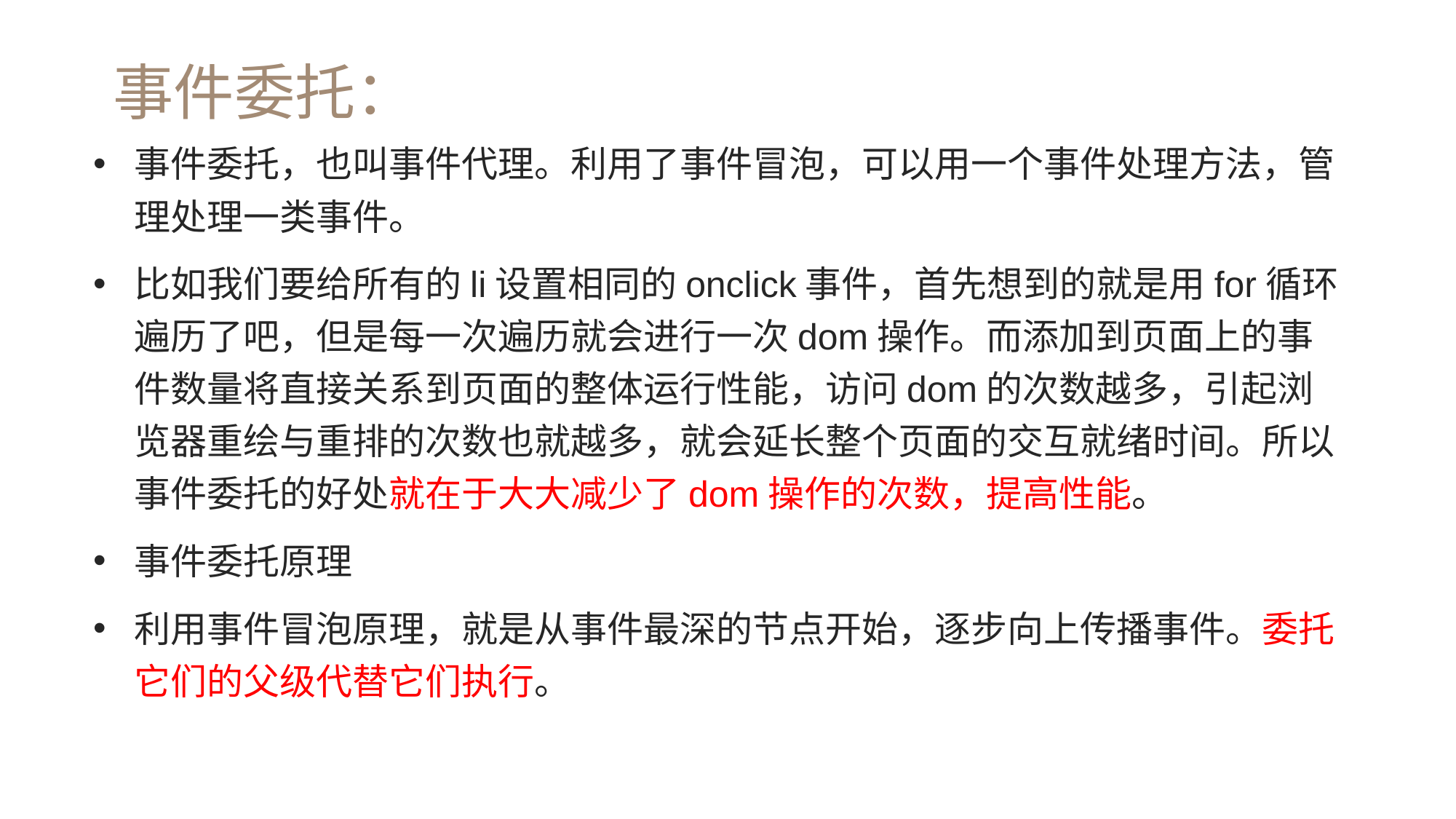

# 事件委托：
事件委托，也叫事件代理。利用了事件冒泡，可以用一个事件处理方法，管理处理一类事件。
比如我们要给所有的li设置相同的onclick事件，首先想到的就是用for循环遍历了吧，但是每一次遍历就会进行一次dom操作。而添加到页面上的事件数量将直接关系到页面的整体运行性能，访问dom的次数越多，引起浏览器重绘与重排的次数也就越多，就会延长整个页面的交互就绪时间。所以事件委托的好处就在于大大减少了dom操作的次数，提高性能。
事件委托原理
利用事件冒泡原理，就是从事件最深的节点开始，逐步向上传播事件。委托它们的父级代替它们执行。